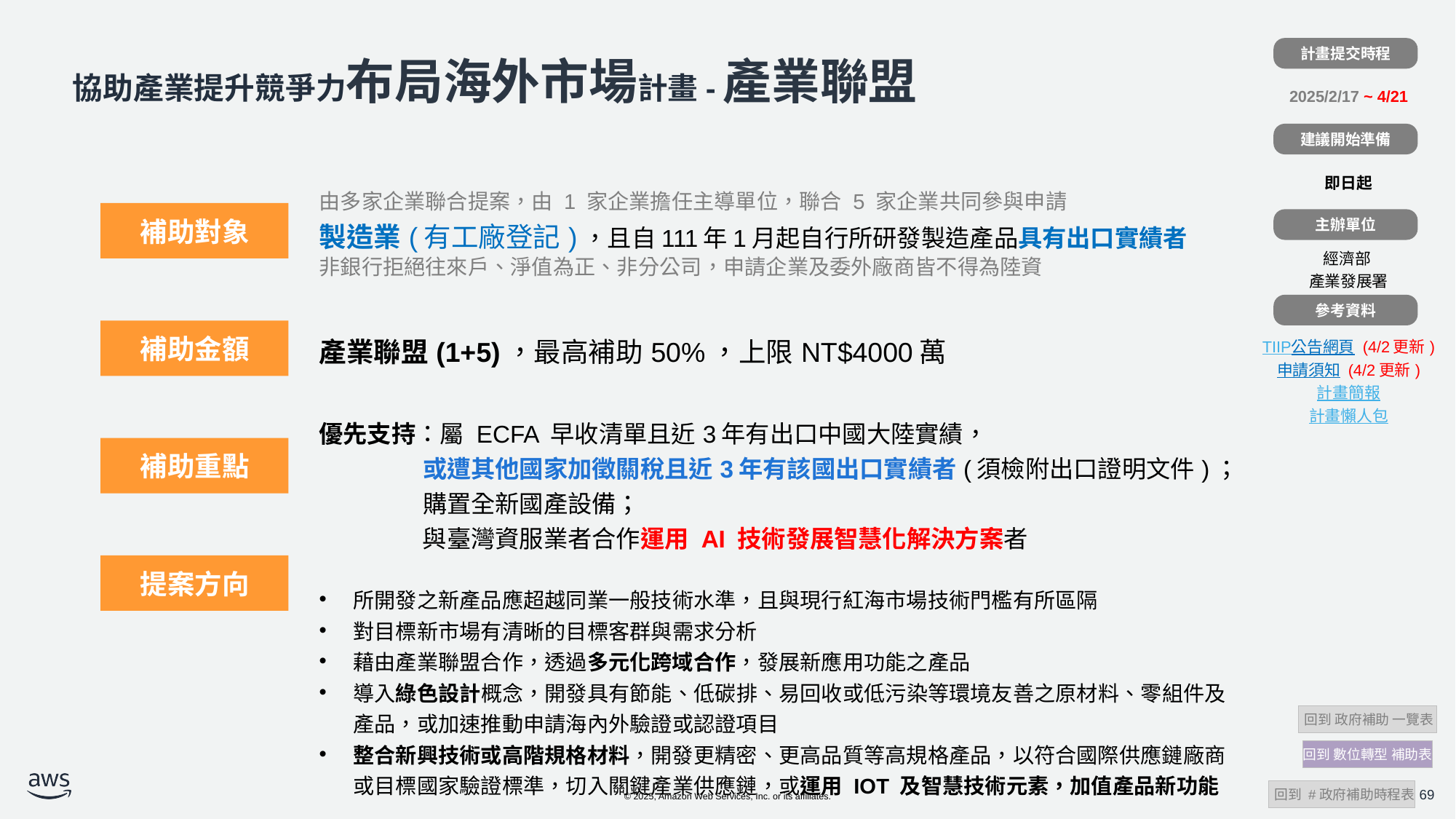

計畫提交時程
|  |
| --- |
| 2025/2/17 ~ 4/21 |
|  |
| 即日起 |
|  |
| 經濟部 產業發展署 |
|  |
| TIIP公告網頁 (4/2更新) 申請須知 (4/2更新) 計畫簡報 計畫懶人包 |
# 協助產業提升競爭力布局海外市場計畫-產業聯盟
建議開始準備
|  | 由多家企業聯合提案，由 1 家企業擔任主導單位，聯合 5 家企業共同參與申請 製造業(有工廠登記)，且自111年1月起自行所研發製造產品具有出口實績者 非銀行拒絕往來戶、淨值為正、非分公司，申請企業及委外廠商皆不得為陸資 |
| --- | --- |
|  | 產業聯盟(1+5)，最高補助50%，上限NT$4000萬 |
|  | 優先支持：屬 ECFA 早收清單且近3年有出口中國大陸實績， 或遭其他國家加徵關稅且近3年有該國出口實績者(須檢附出口證明文件)； 購置全新國產設備； 與臺灣資服業者合作運用 AI 技術發展智慧化解決方案者 |
|  | 所開發之新產品應超越同業一般技術水準，且與現行紅海市場技術門檻有所區隔 對目標新市場有清晰的目標客群與需求分析 藉由產業聯盟合作，透過多元化跨域合作，發展新應用功能之產品 導入綠色設計概念，開發具有節能、低碳排、易回收或低污染等環境友善之原材料、零組件及產品，或加速推動申請海內外驗證或認證項目 整合新興技術或高階規格材料，開發更精密、更高品質等高規格產品，以符合國際供應鏈廠商或目標國家驗證標準，切入關鍵產業供應鏈，或運用 IOT 及智慧技術元素，加值產品新功能 |
補助對象
主辦單位
參考資料
補助金額
補助重點
提案方向
 回到 政府補助 一覽表
回到 數位轉型 補助表
 回到 #政府補助時程表
69